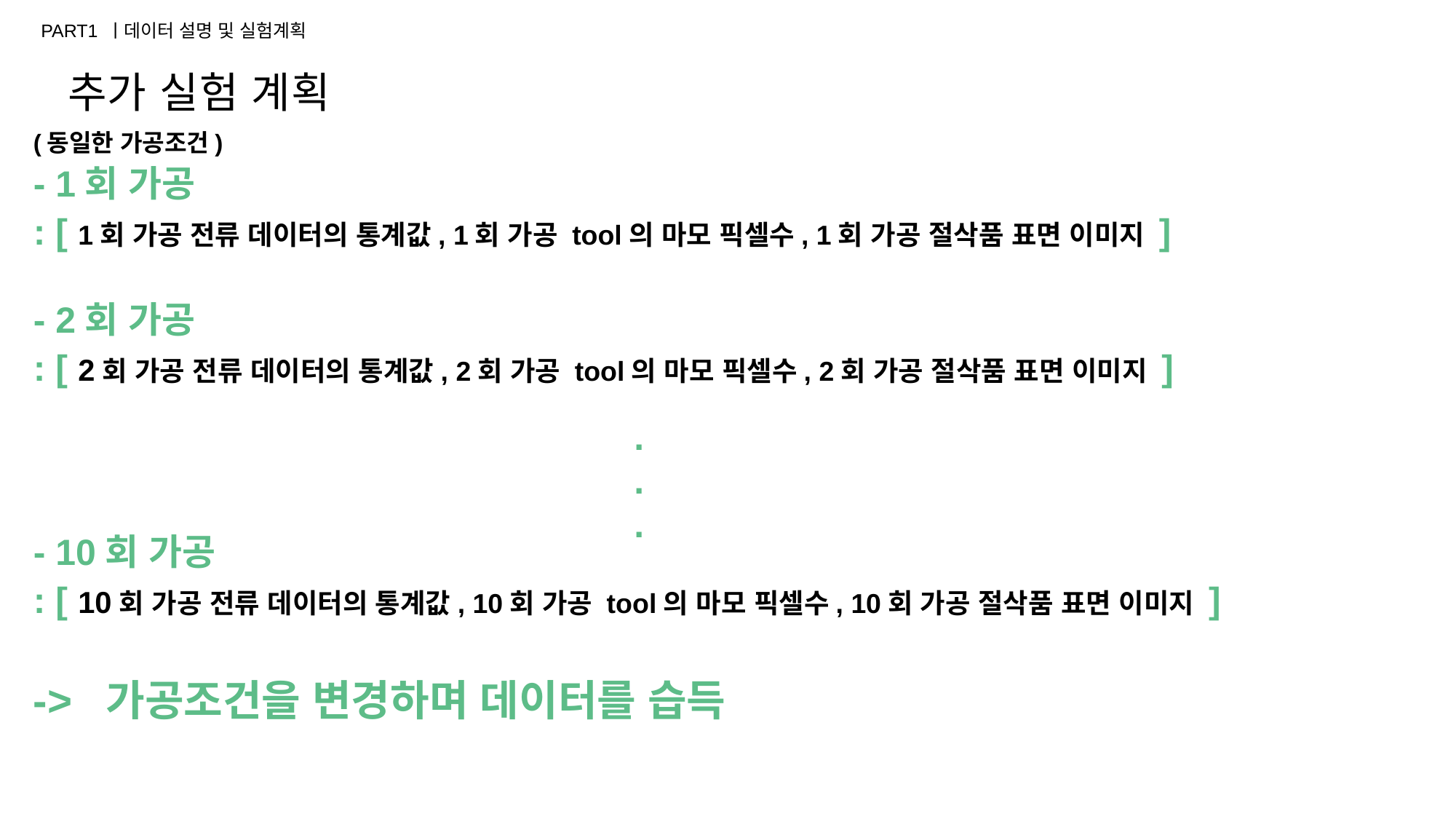

글씨체

글씨체
PART1 ㅣ데이터 설명 및 실험계획
글씨체
추가 실험 계획
글씨체

(동일한 가공조건)
- 1회 가공
: [ 1회 가공 전류 데이터의 통계값, 1회 가공 tool의 마모 픽셀수, 1회 가공 절삭품 표면 이미지 ]

- 2회 가공
: [ 2회 가공 전류 데이터의 통계값, 2회 가공 tool의 마모 픽셀수, 2회 가공 절삭품 표면 이미지 ]

- 10회 가공
: [ 10회 가공 전류 데이터의 통계값, 10회 가공 tool의 마모 픽셀수, 10회 가공 절삭품 표면 이미지 ]

->  가공조건을 변경하며 데이터를 습득

COMPANY
.
.
.